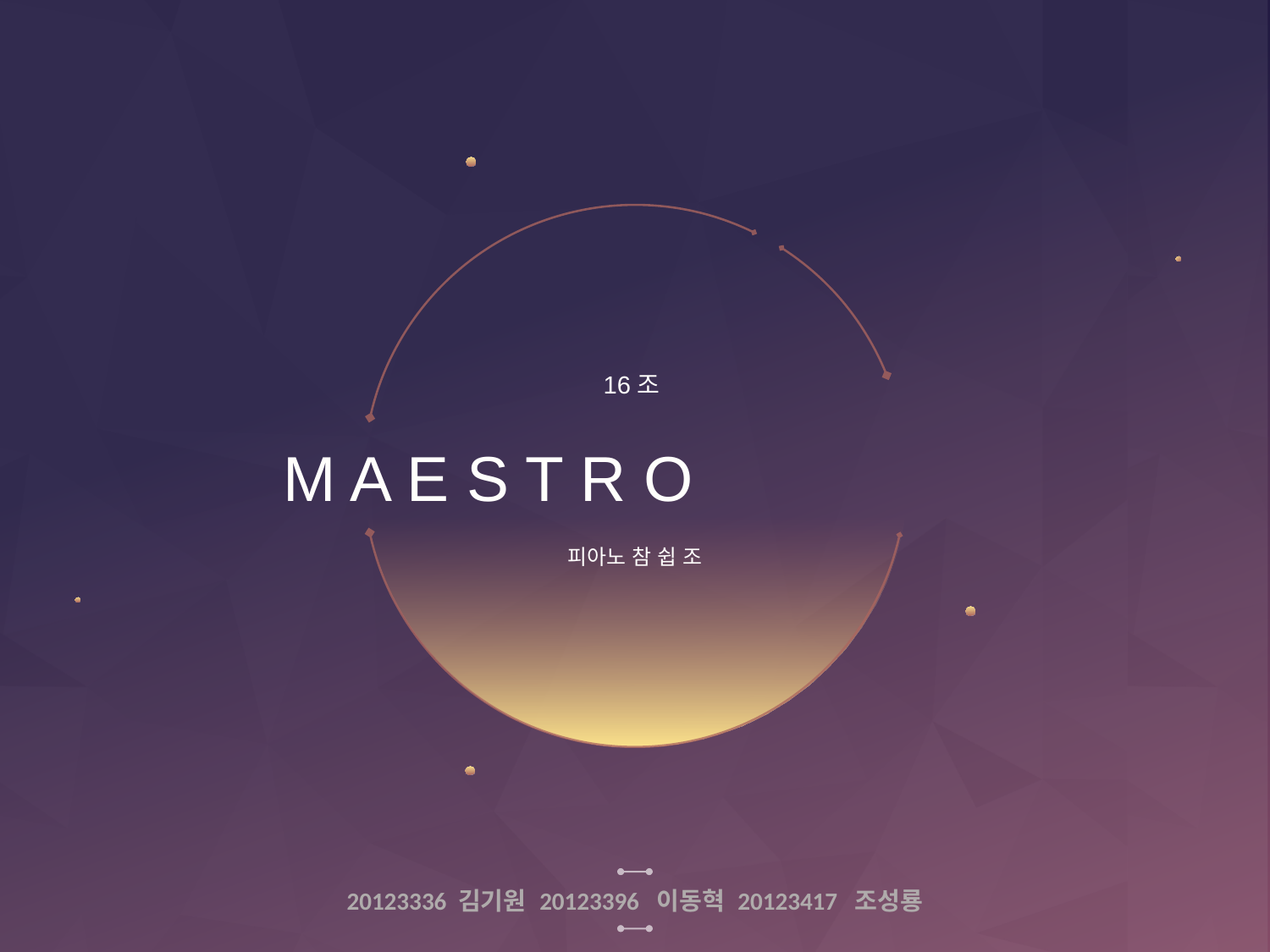

16조
# M A E S T R O
피아노 참 쉽 조
20123336 김기원 20123396  이동혁 20123417  조성룡